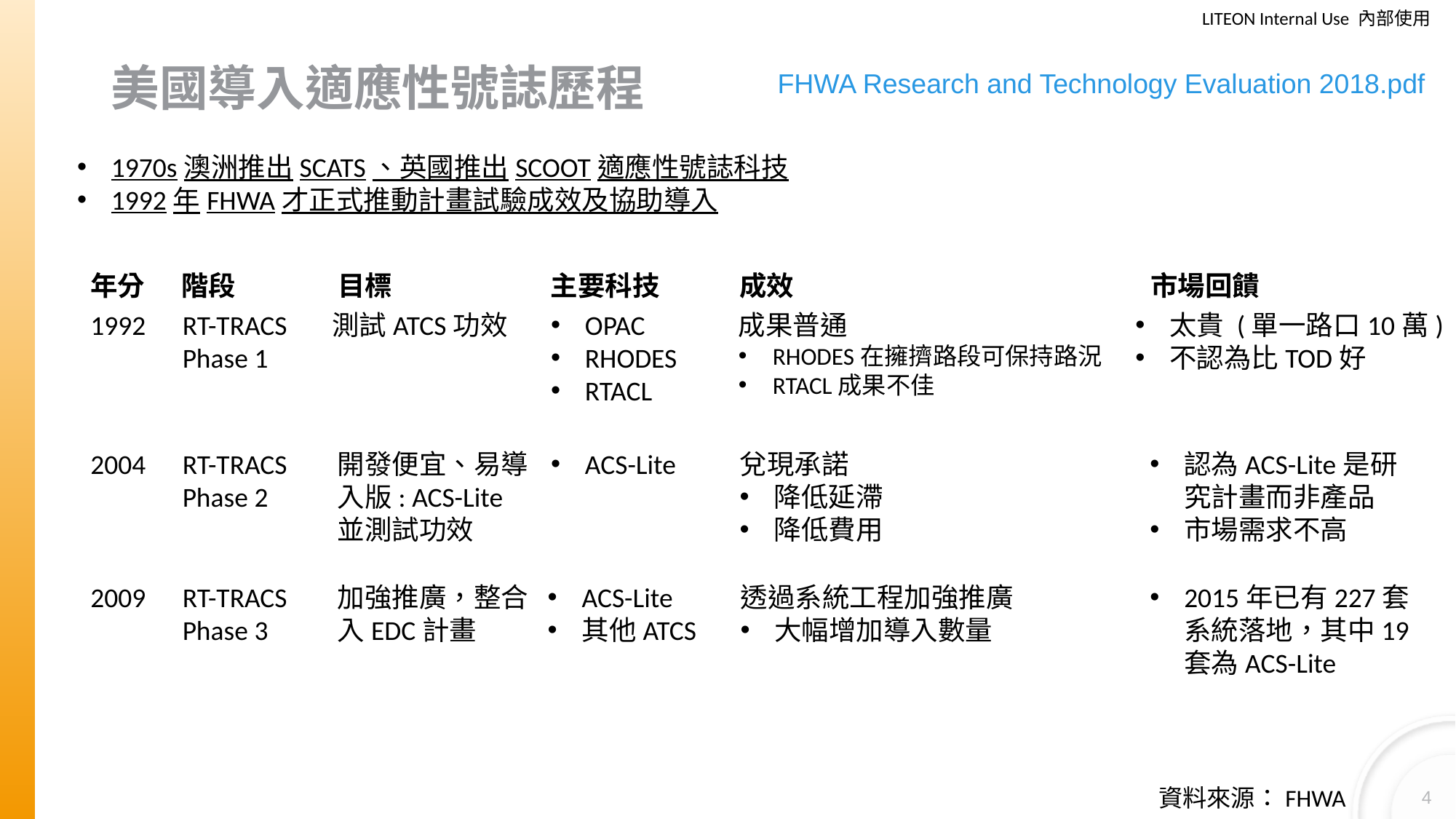

# 美國導入適應性號誌歷程
FHWA Research and Technology Evaluation 2018.pdf
1970s澳洲推出SCATS、英國推出SCOOT適應性號誌科技
1992年FHWA才正式推動計畫試驗成效及協助導入
年分
階段
目標
主要科技
成效
市場回饋
1992
RT-TRACS
Phase 1
測試ATCS功效
OPAC
RHODES
RTACL
成果普通
RHODES在擁擠路段可保持路況
RTACL成果不佳
太貴 (單一路口10萬)
不認為比TOD好
開發便宜、易導入版: ACS-Lite並測試功效
ACS-Lite
兌現承諾
降低延滯
降低費用
認為ACS-Lite是研究計畫而非產品
市場需求不高
2004
RT-TRACS
Phase 2
2009
RT-TRACS
Phase 3
加強推廣，整合入EDC計畫
ACS-Lite
其他ATCS
透過系統工程加強推廣
大幅增加導入數量
2015年已有227套系統落地，其中19套為ACS-Lite
4
資料來源：FHWA